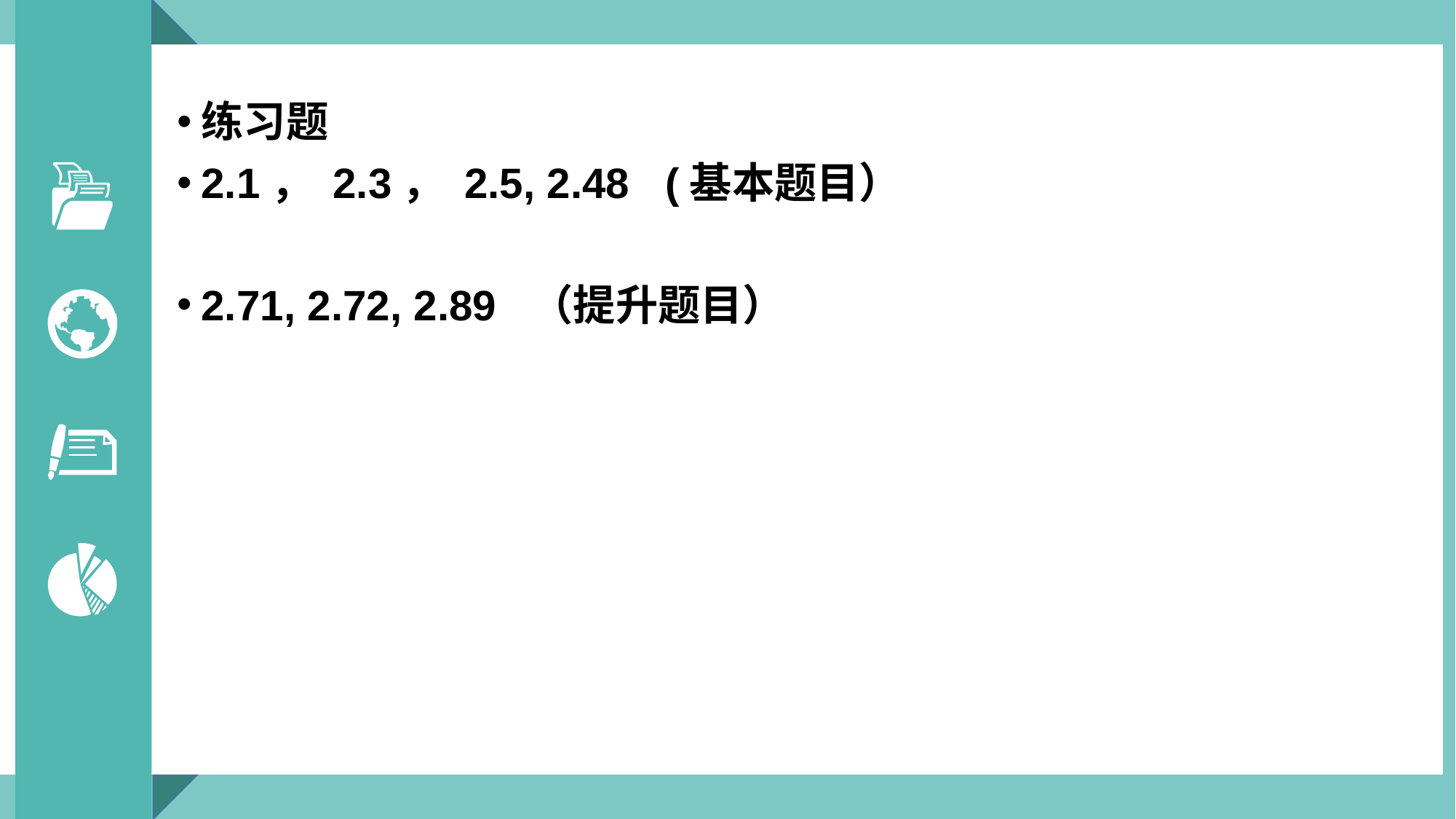

练习题
2.1， 2.3， 2.5, 2.48   (基本题目）

2.71, 2.72, 2.89  （提升题目）